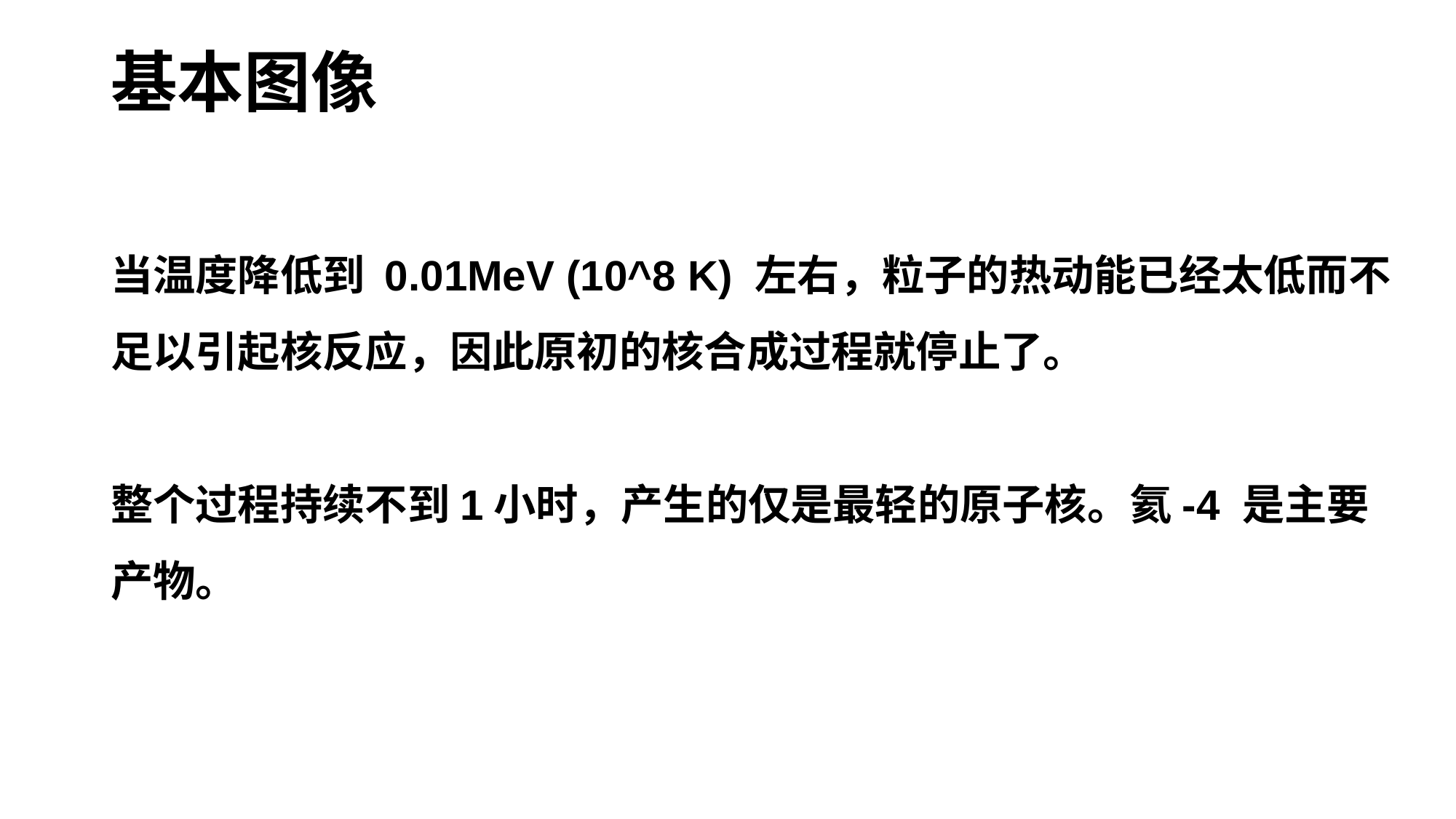

基本图像
当温度降低到 0.01MeV (10^8 K) 左右，粒子的热动能已经太低而不足以引起核反应，因此原初的核合成过程就停止了。

整个过程持续不到1小时，产生的仅是最轻的原子核。氦-4 是主要产物。